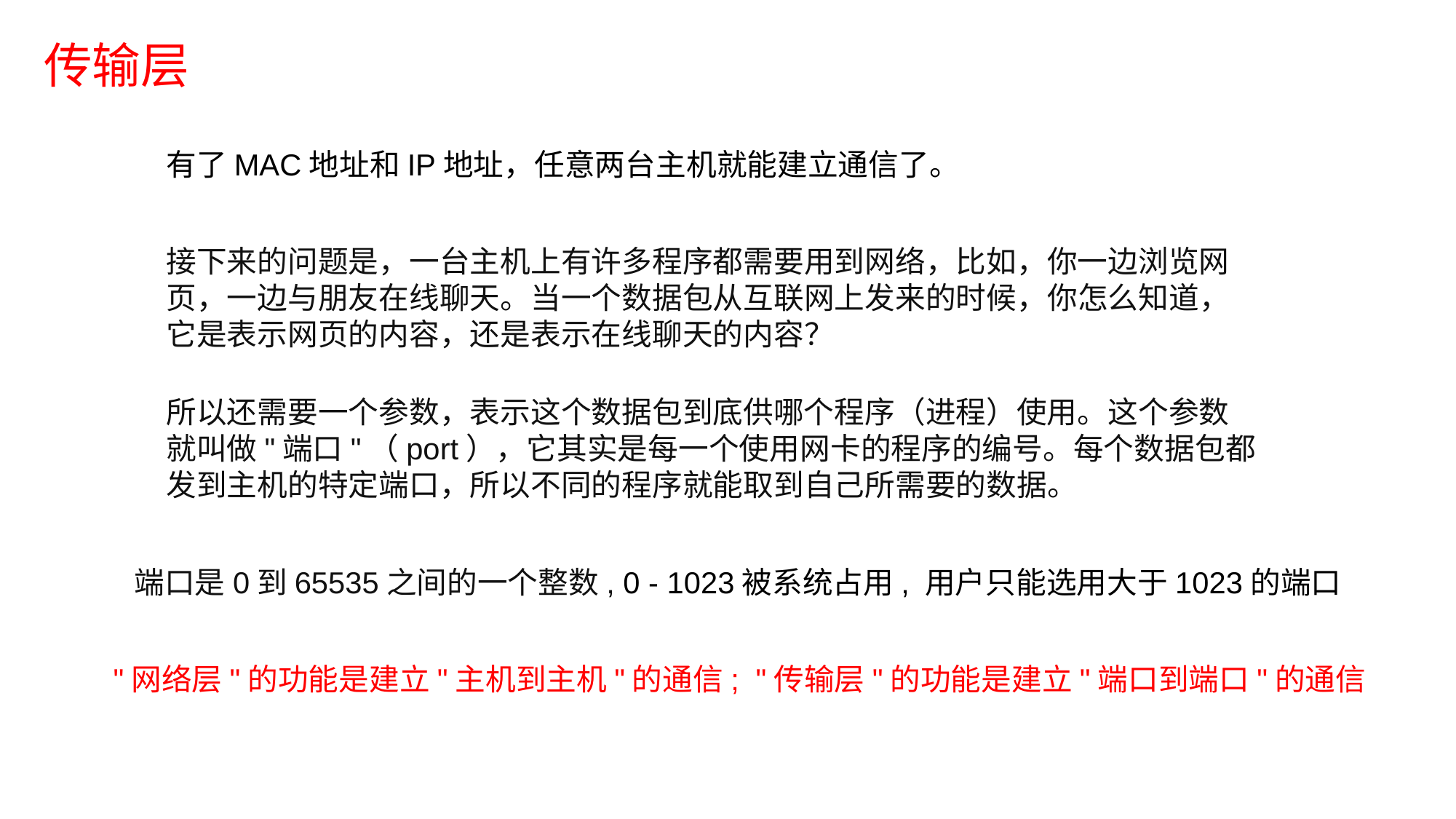

传输层
有了MAC地址和IP地址，任意两台主机就能建立通信了。
接下来的问题是，一台主机上有许多程序都需要用到网络，比如，你一边浏览网页，一边与朋友在线聊天。当一个数据包从互联网上发来的时候，你怎么知道，它是表示网页的内容，还是表示在线聊天的内容？
所以还需要一个参数，表示这个数据包到底供哪个程序（进程）使用。这个参数就叫做"端口"（port），它其实是每一个使用网卡的程序的编号。每个数据包都发到主机的特定端口，所以不同的程序就能取到自己所需要的数据。
端口是0到65535之间的一个整数, 0 - 1023被系统占用, 用户只能选用大于1023的端口
"网络层"的功能是建立"主机到主机"的通信;  "传输层"的功能是建立"端口到端口"的通信